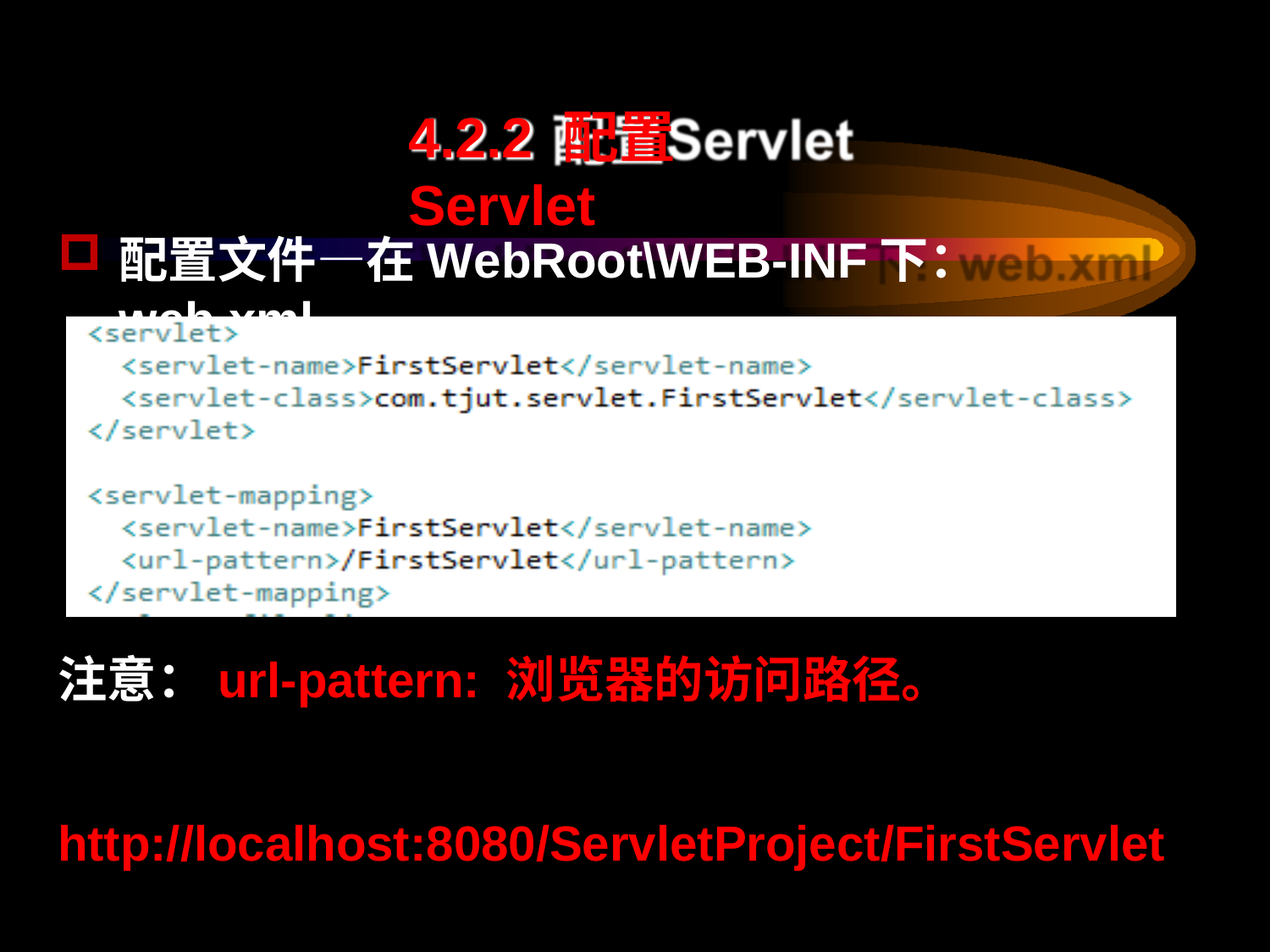

# 4.2.2 配置Servlet

配置文件—在WebRoot\WEB-INF下：web.xml

注意：url-pattern: 浏览器的访问路径。

http://localhost:8080/ServletProject/FirstServlet